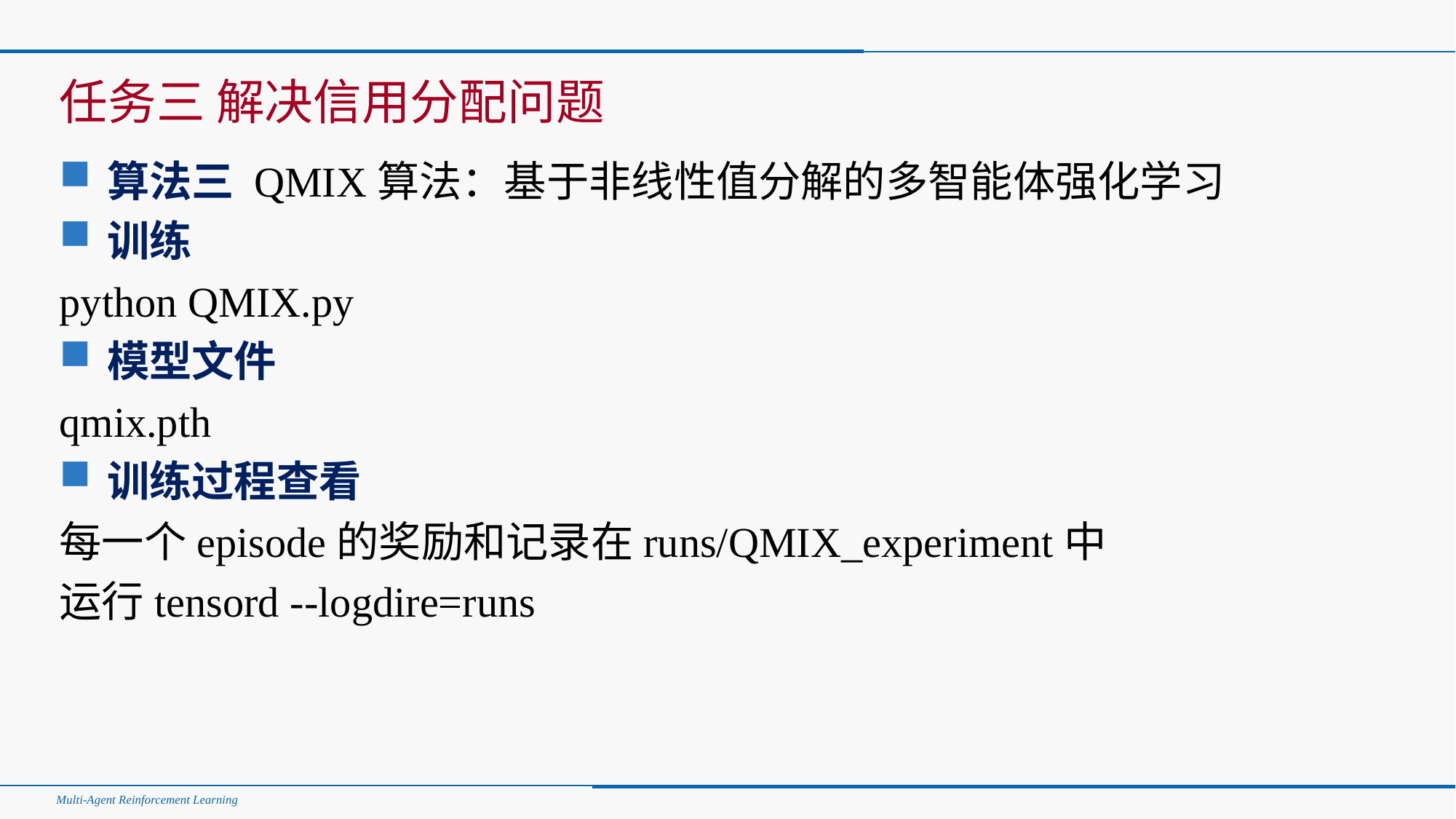

#
任务三 解决信用分配问题
算法三 QMIX算法：基于非线性值分解的多智能体强化学习
训练
python QMIX.py
模型文件
qmix.pth
训练过程查看
每一个episode的奖励和记录在runs/QMIX_experiment中
运行tensord --logdire=runs

66